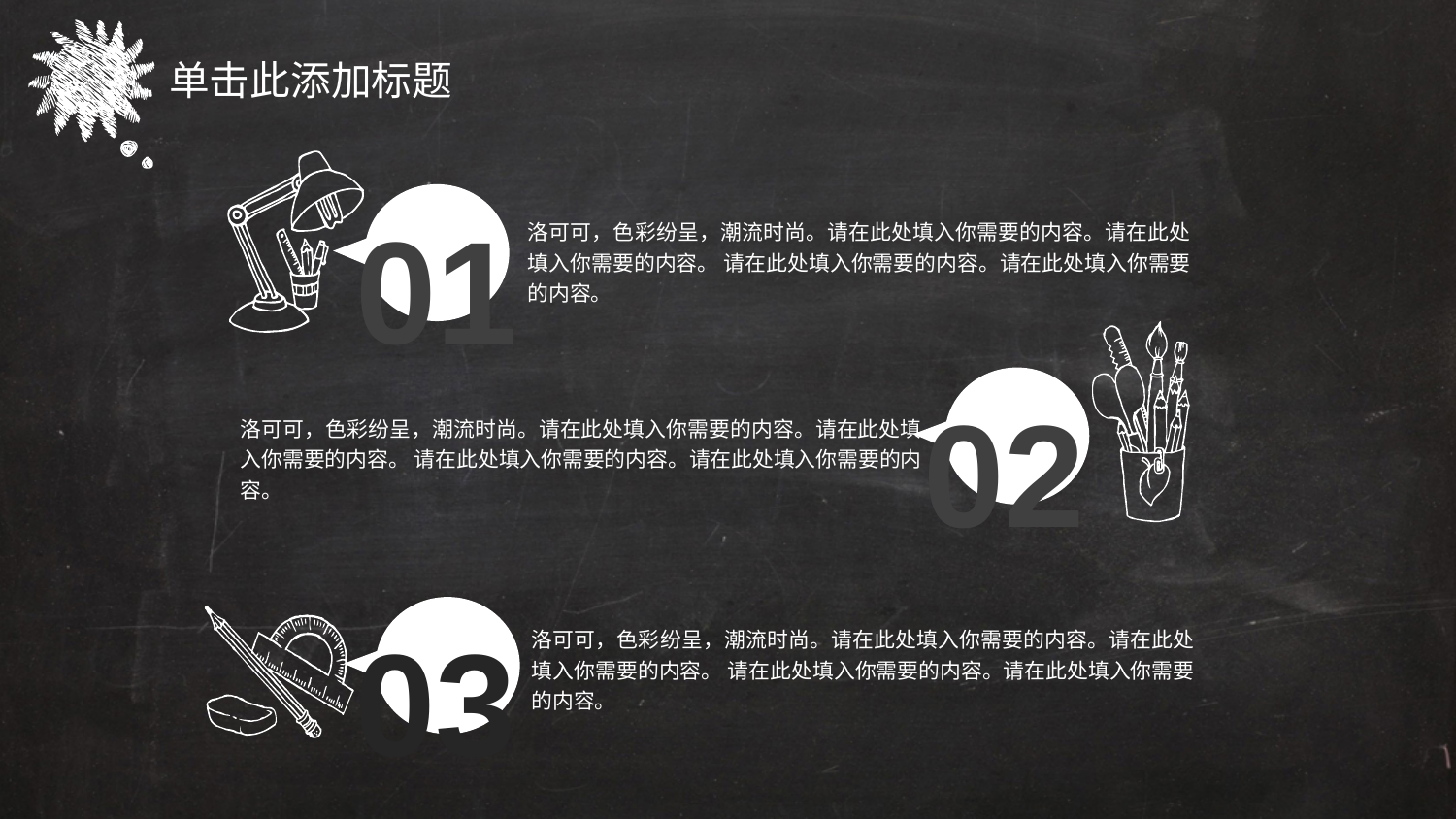

单击此添加标题
01

洛可可，色彩纷呈，潮流时尚。请在此处填入你需要的内容。请在此处填入你需要的内容。 请在此处填入你需要的内容。请在此处填入你需要的内容。
02

洛可可，色彩纷呈，潮流时尚。请在此处填入你需要的内容。请在此处填入你需要的内容。 请在此处填入你需要的内容。请在此处填入你需要的内容。
03

洛可可，色彩纷呈，潮流时尚。请在此处填入你需要的内容。请在此处填入你需要的内容。 请在此处填入你需要的内容。请在此处填入你需要的内容。